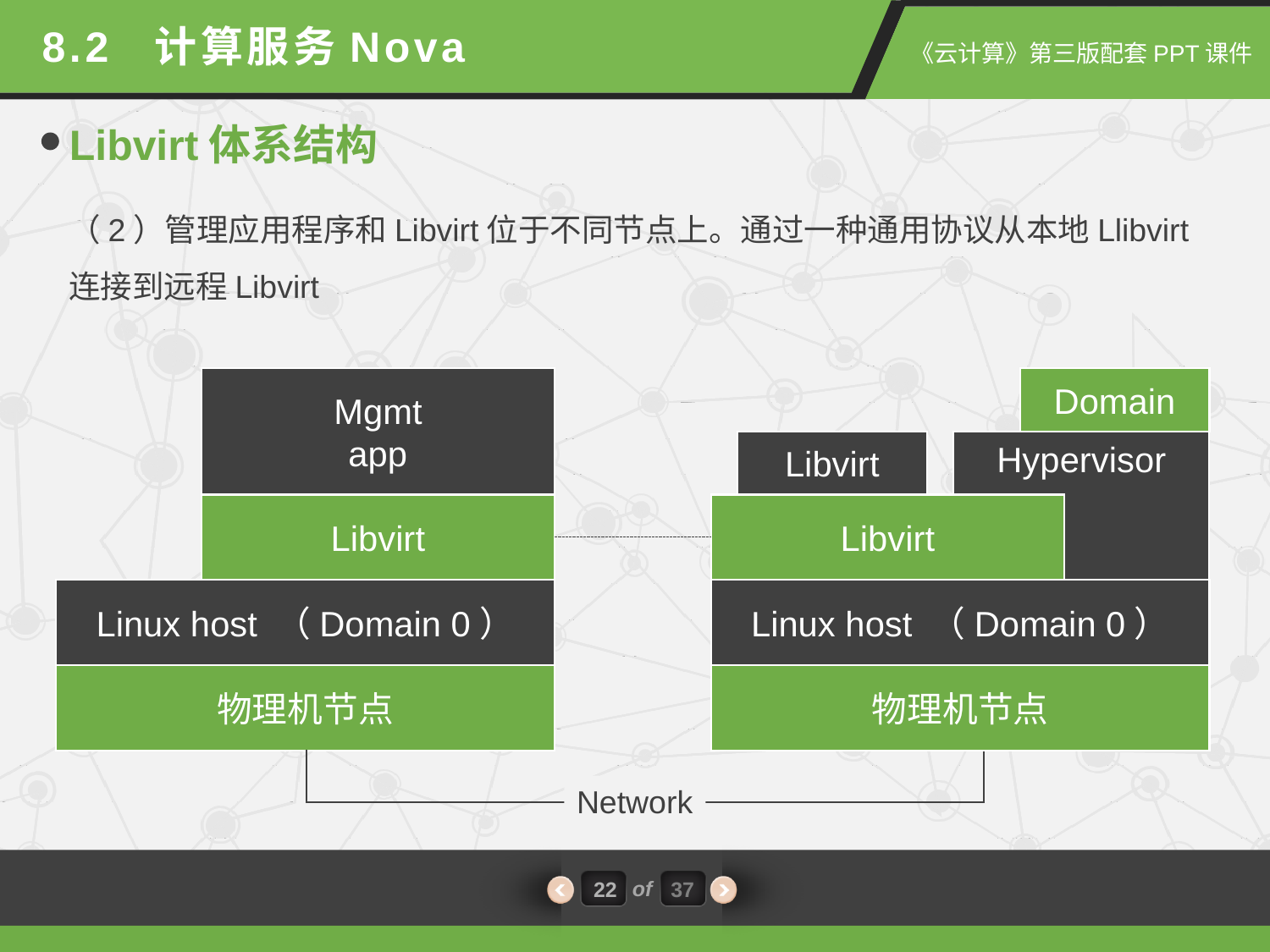

8.2  计算服务Nova
Libvirt体系结构

（2）管理应用程序和Libvirt位于不同节点上。通过一种通用协议从本地Llibvirt连接到远程Libvirt
Domain
Mgmt
app
Libvirt
Hypervisor
Libvirt
Libvirt
Linux host （Domain 0）
Linux host （Domain 0）
物理机节点
物理机节点

Network
22